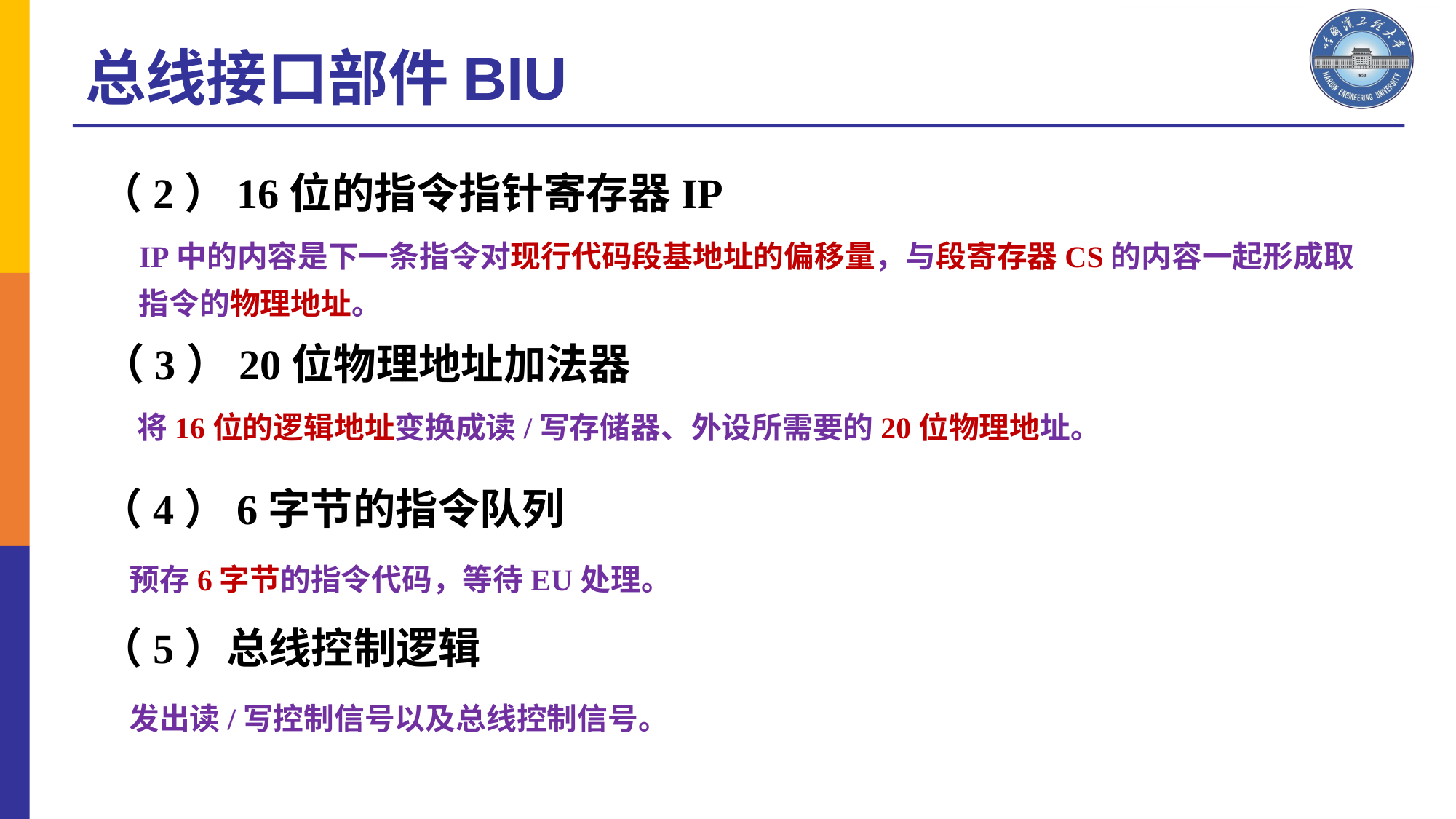

总线接口部件BIU
（2）16位的指令指针寄存器IP
IP中的内容是下一条指令对现行代码段基地址的偏移量，与段寄存器CS的内容一起形成取指令的物理地址。
（3）20位物理地址加法器
    将16位的逻辑地址变换成读/写存储器、外设所需要的20位物理地址。
（4）6字节的指令队列
   预存6字节的指令代码，等待EU处理。
（5）总线控制逻辑
   发出读/写控制信号以及总线控制信号。